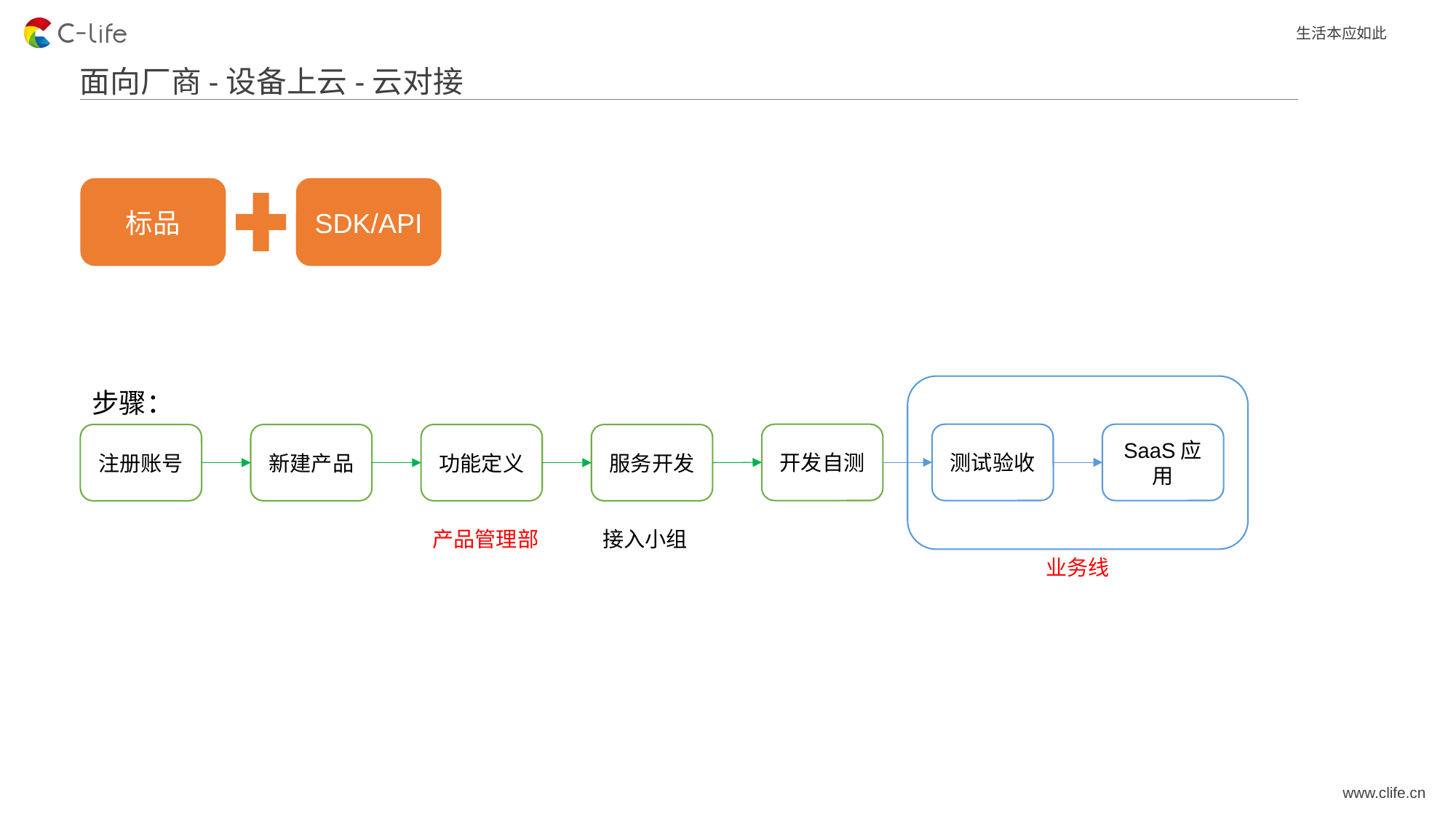

面向厂商-设备上云-云对接
SDK/API
标品

步骤：
开发自测
测试验收
SaaS应用
注册账号
新建产品
功能定义
服务开发
接入小组
产品管理部
业务线